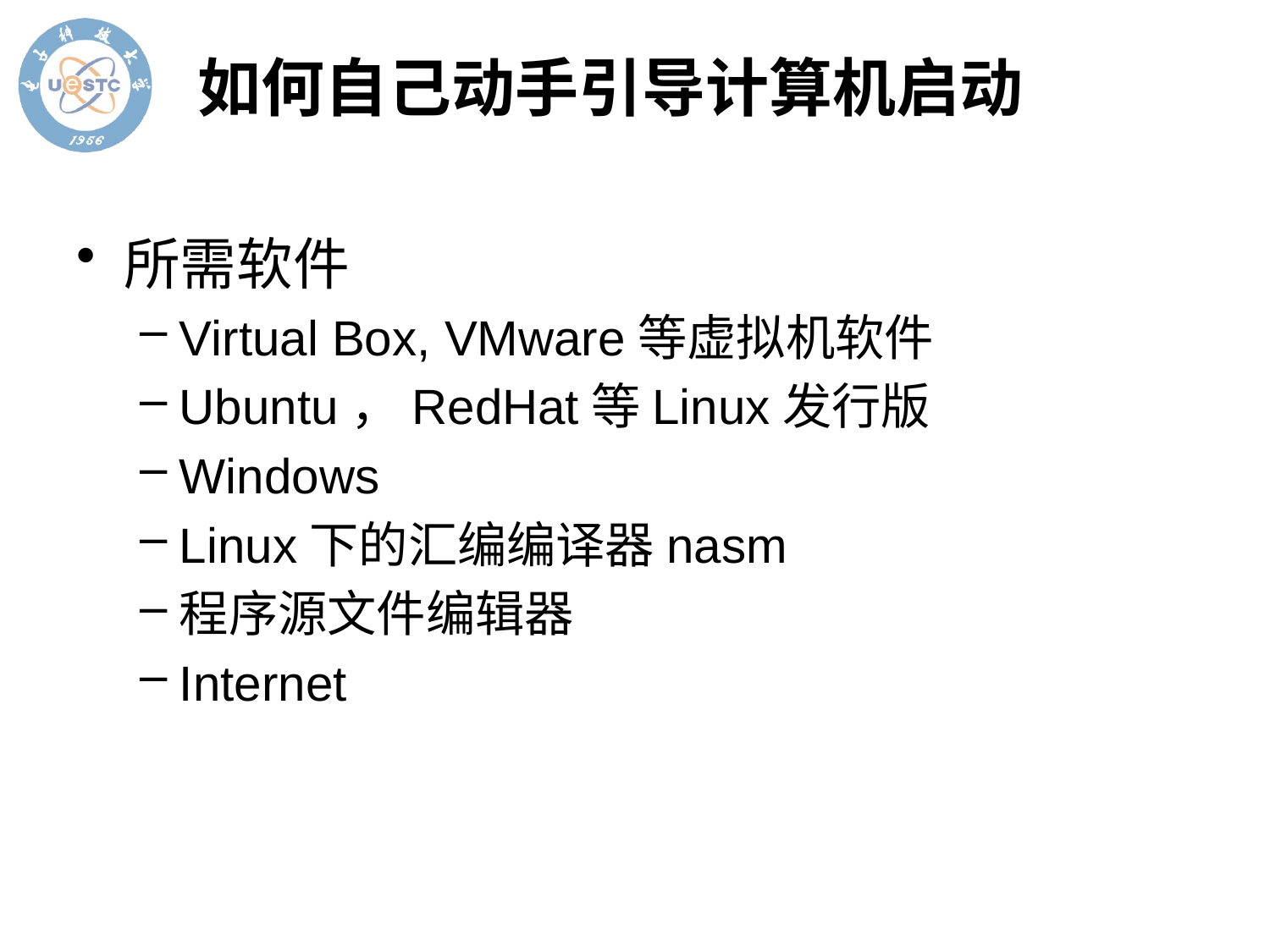

# 如何自己动手引导计算机启动
所需软件
Virtual Box, VMware等虚拟机软件
Ubuntu，RedHat等Linux发行版
Windows
Linux下的汇编编译器nasm
程序源文件编辑器
Internet